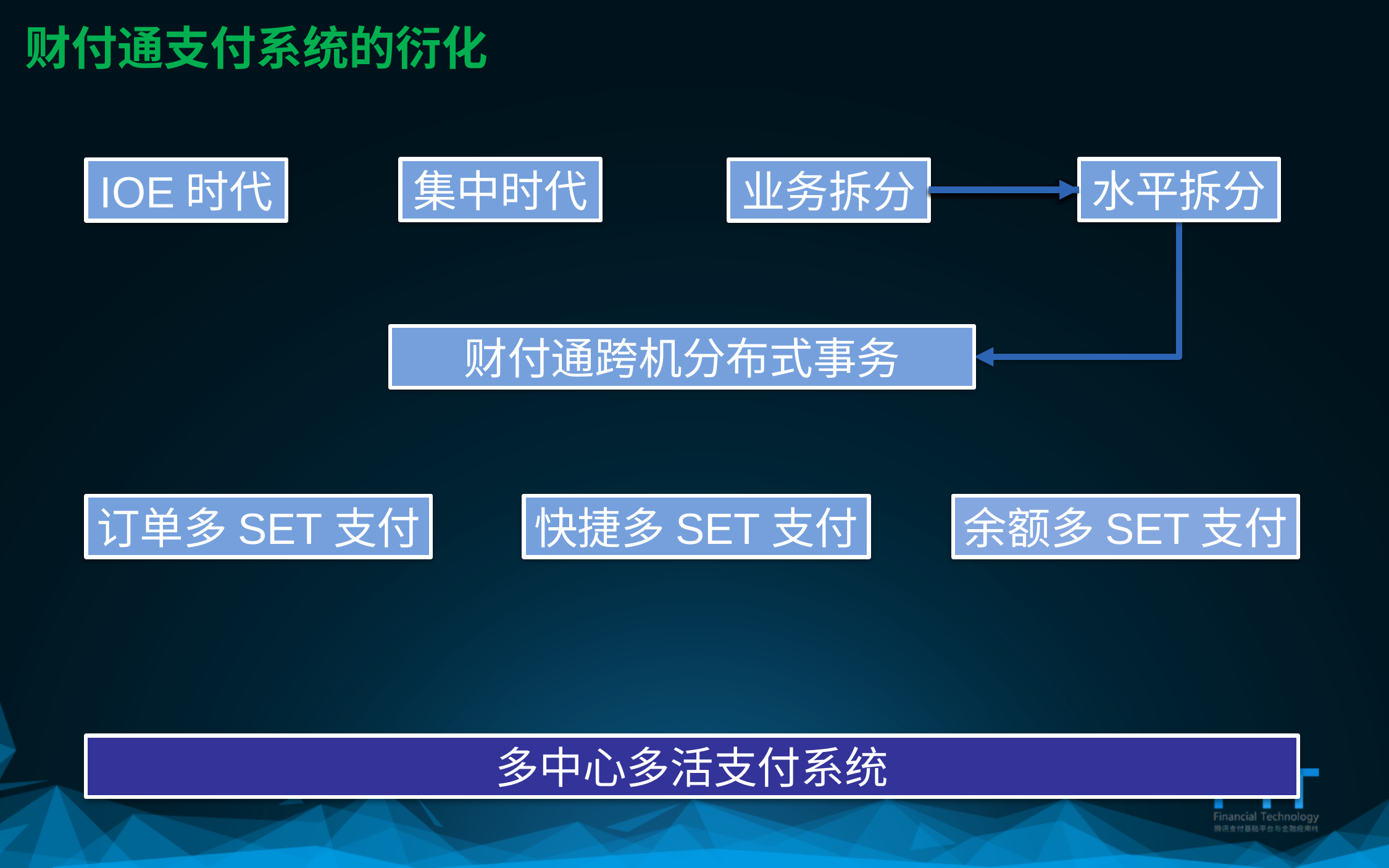

财付通支付系统的衍化
集中时代
水平拆分
IOE时代
业务拆分
财付通跨机分布式事务
订单多SET支付
快捷多SET支付
余额多SET支付
多中心多活支付系统